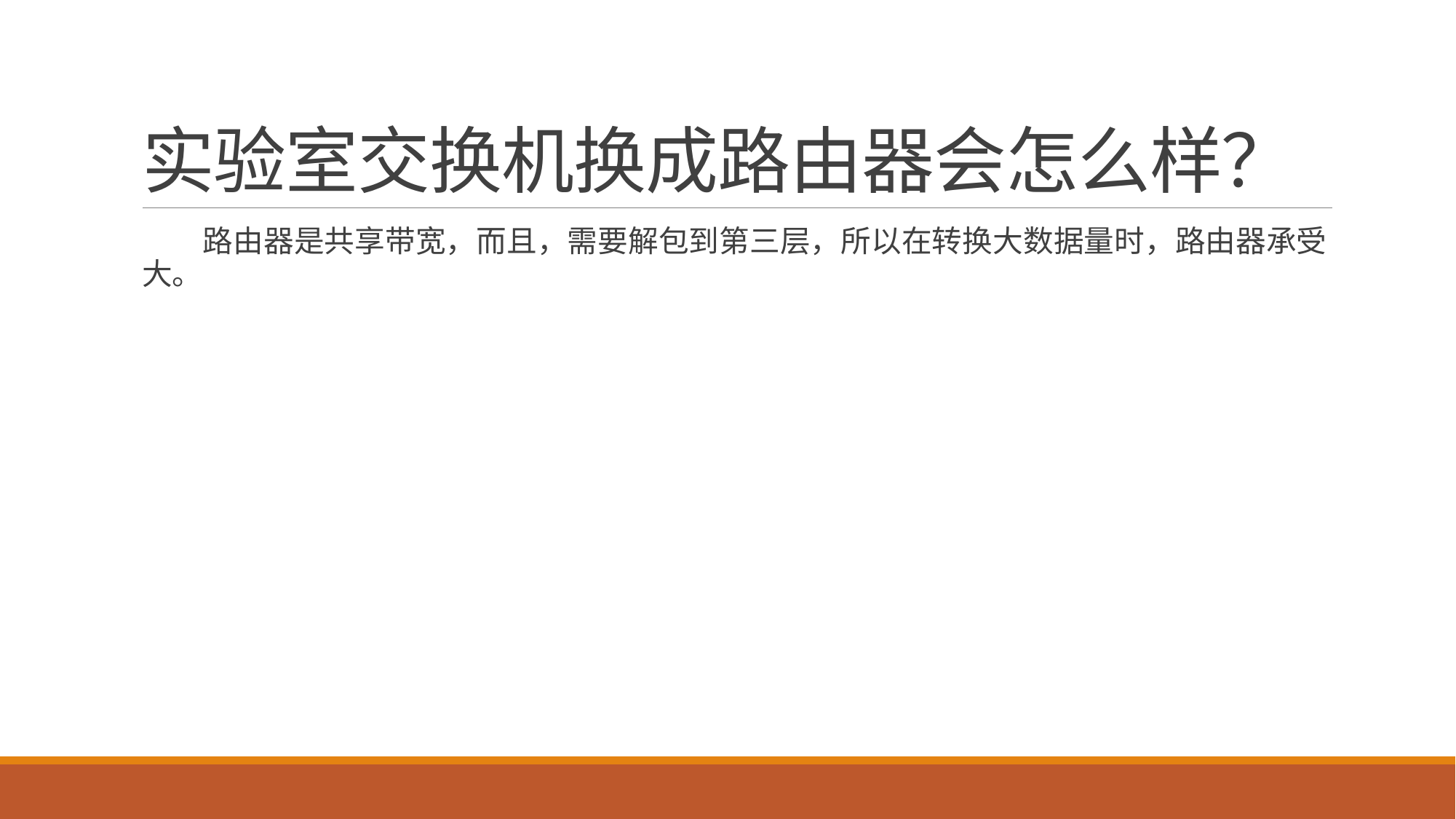

# 实验室交换机换成路由器会怎么样？
        路由器是共享带宽，而且，需要解包到第三层，所以在转换大数据量时，路由器承受大。